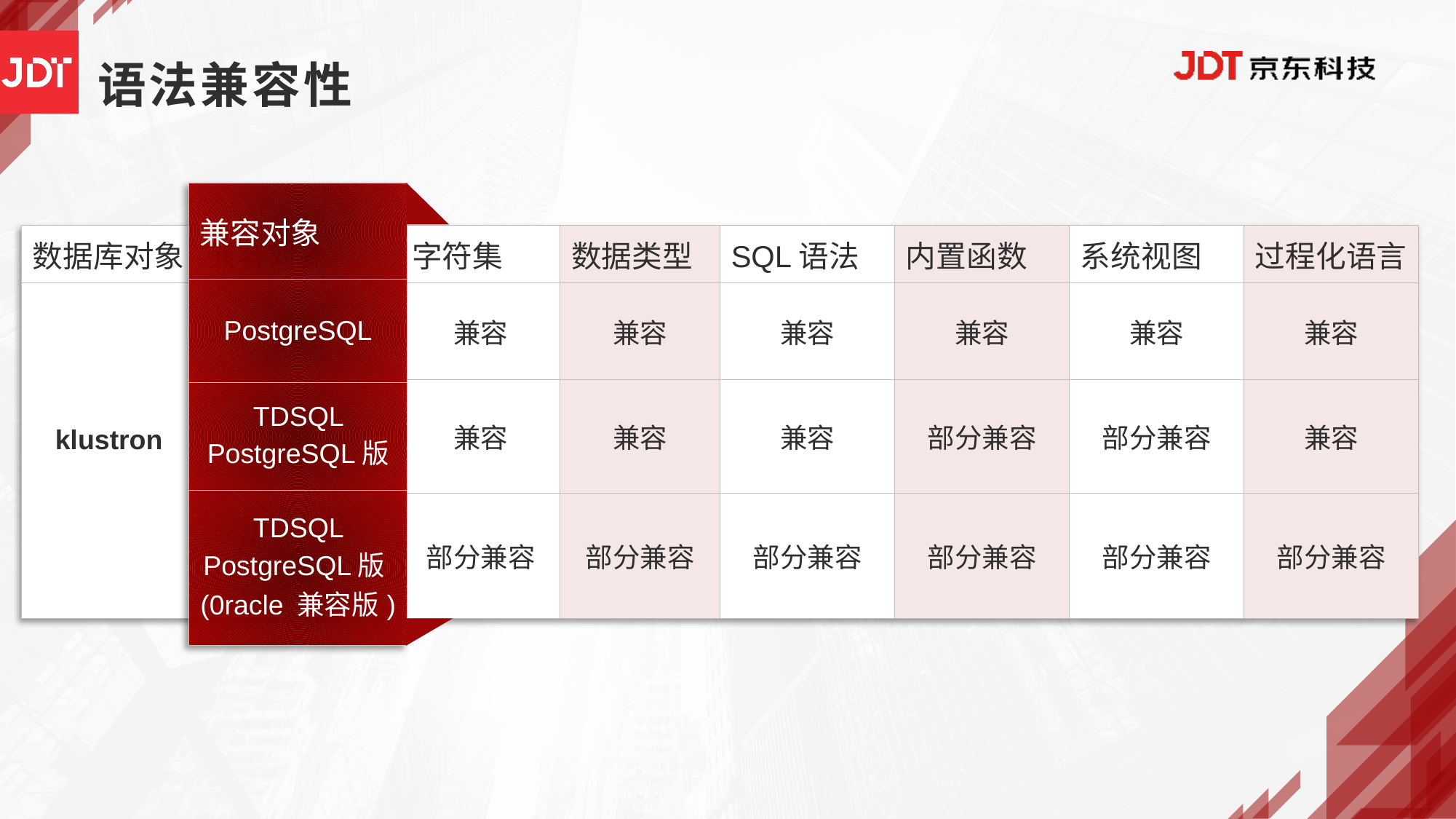

语法兼容性

| 兼容对象 |
| --- |
| PostgreSQL |
| TDSQL PostgreSQL版 |
| TDSQL PostgreSQL版(0racle 兼容版) |
| 数据库对象 | 兼容对象 | 字符集 | 数据类型 | SQL语法 | 内置函数 | 系统视图 | 过程化语言 |
| --- | --- | --- | --- | --- | --- | --- | --- |
| klustron |  | 兼容 | 兼容 | 兼容 | 兼容 | 兼容 | 兼容 |
|  |  | 兼容 | 兼容 | 兼容 | 部分兼容 | 部分兼容 | 兼容 |
|  |  | 部分兼容 | 部分兼容 | 部分兼容 | 部分兼容 | 部分兼容 | 部分兼容 |